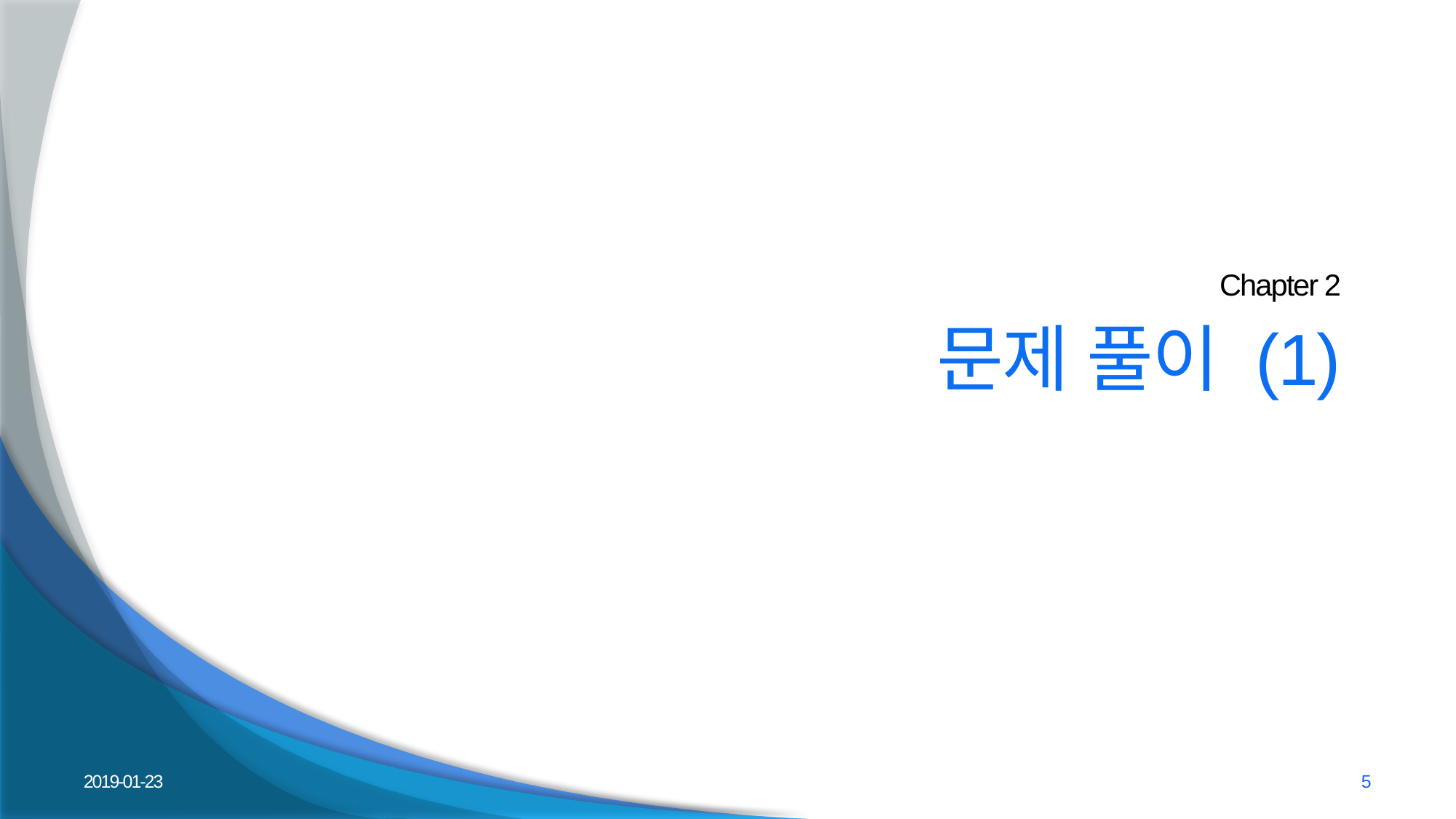

Chapter 2
# 문제 풀이 (1)
2019-01-23
5